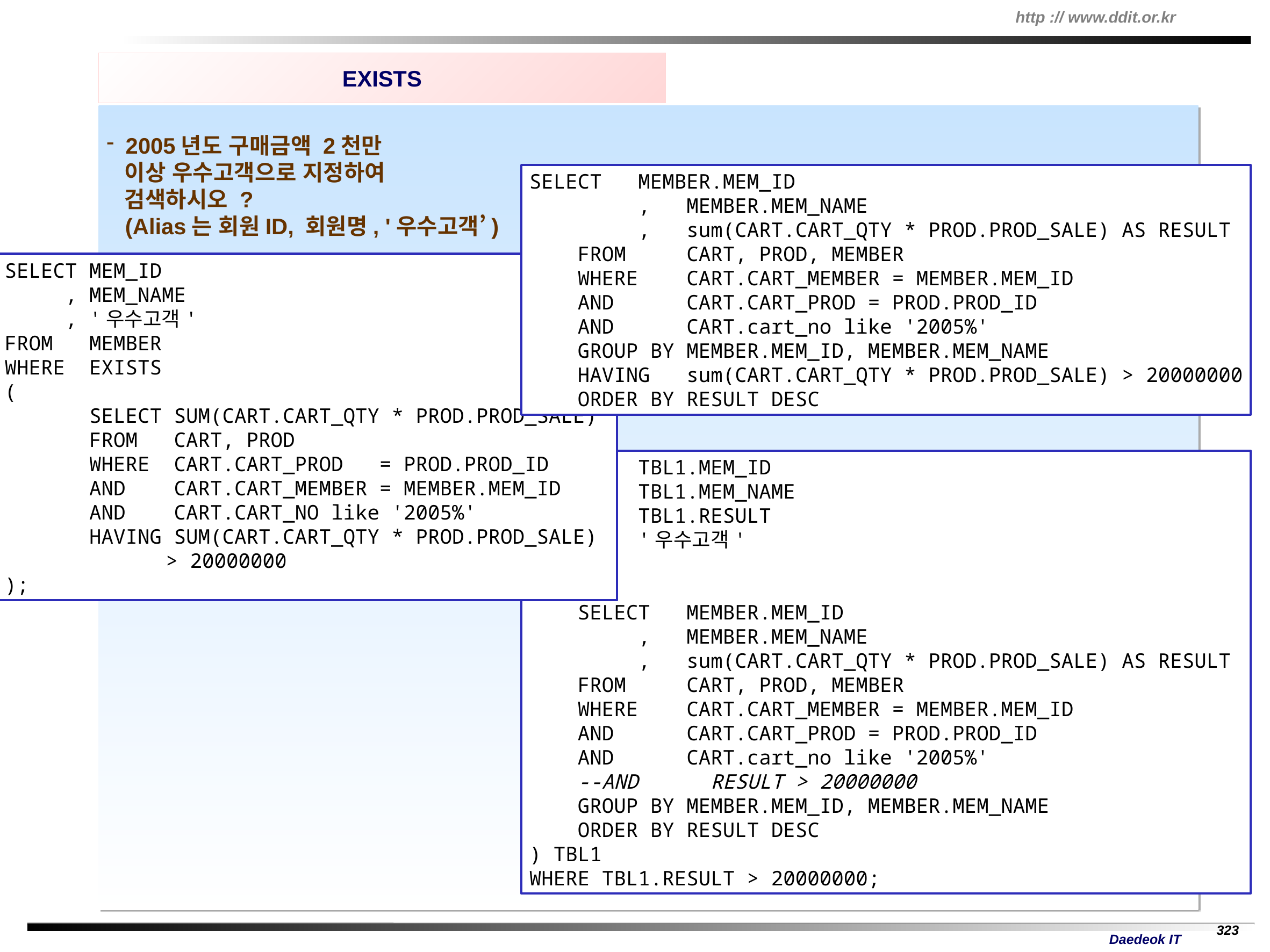

EXISTS
2005년도 구매금액 2천만
  이상 우수고객으로 지정하여
  검색하시오 ?
   (Alias는 회원ID, 회원명, '우수고객’)

SELECT   MEMBER.MEM_ID
         ,   MEMBER.MEM_NAME
         ,   sum(CART.CART_QTY * PROD.PROD_SALE) AS RESULT
    FROM     CART, PROD, MEMBER
    WHERE    CART.CART_MEMBER = MEMBER.MEM_ID
    AND      CART.CART_PROD = PROD.PROD_ID
    AND      CART.cart_no like '2005%'
    GROUP BY MEMBER.MEM_ID, MEMBER.MEM_NAME
    HAVING   sum(CART.CART_QTY * PROD.PROD_SALE) > 20000000
    ORDER BY RESULT DESC
SELECT MEM_ID
     , MEM_NAME
     , '우수고객'
FROM   MEMBER
WHERE  EXISTS
(
       SELECT SUM(CART.CART_QTY * PROD.PROD_SALE)
       FROM   CART, PROD
       WHERE  CART.CART_PROD   = PROD.PROD_ID
       AND    CART.CART_MEMBER = MEMBER.MEM_ID
       AND    CART.CART_NO like '2005%'
       HAVING SUM(CART.CART_QTY * PROD.PROD_SALE)
		> 20000000
);
SELECT   TBL1.MEM_ID
     ,   TBL1.MEM_NAME
     ,   TBL1.RESULT
     ,   '우수고객'
FROM
(
    SELECT   MEMBER.MEM_ID
         ,   MEMBER.MEM_NAME
         ,   sum(CART.CART_QTY * PROD.PROD_SALE) AS RESULT
    FROM     CART, PROD, MEMBER
    WHERE    CART.CART_MEMBER = MEMBER.MEM_ID
    AND      CART.CART_PROD = PROD.PROD_ID
    AND      CART.cart_no like '2005%'
    --AND      RESULT > 20000000
    GROUP BY MEMBER.MEM_ID, MEMBER.MEM_NAME
    ORDER BY RESULT DESC
) TBL1
WHERE TBL1.RESULT > 20000000;